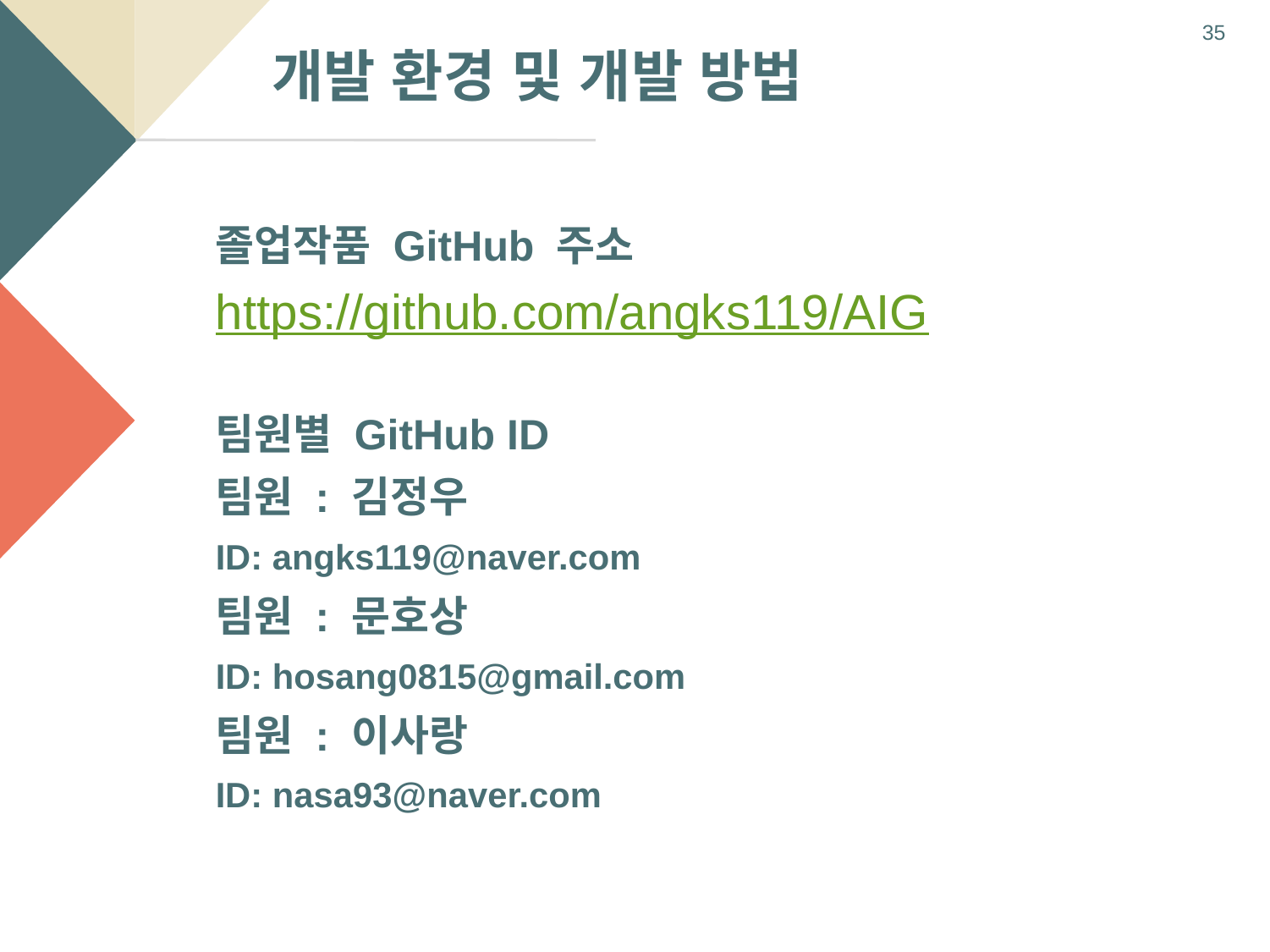

35
개발 환경 및 개발 방법
졸업작품 GitHub 주소
https://github.com/angks119/AIG
팀원별 GitHub ID
팀원 : 김정우
ID: angks119@naver.com
팀원 : 문호상
ID: hosang0815@gmail.com
팀원 : 이사랑
ID: nasa93@naver.com